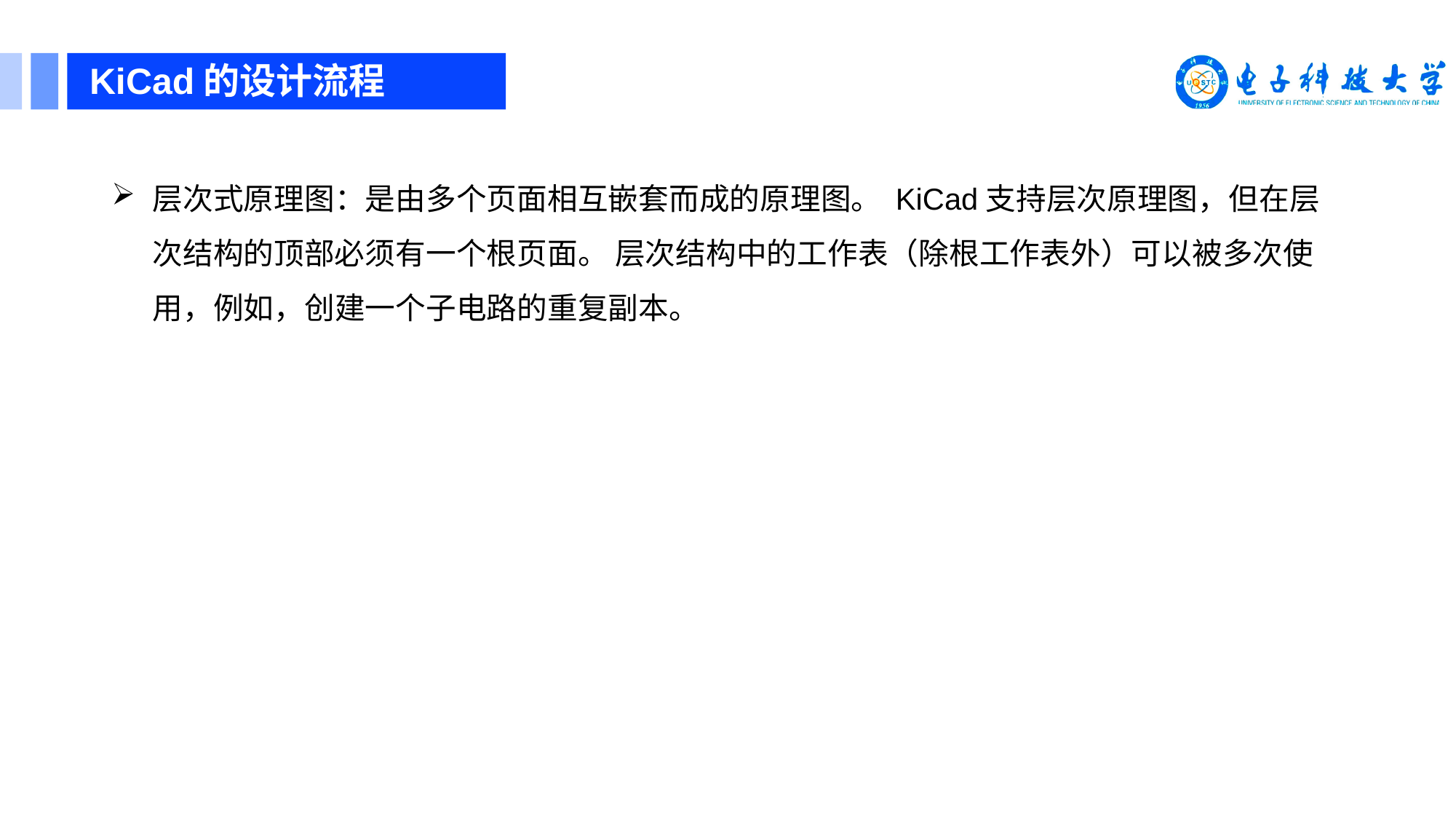

KiCad的设计流程

层次式原理图：是由多个⻚面相互嵌套而成的原理图。 KiCad支持层次原理图，但在层次结构的顶部必须有⼀个根⻚面。 层次结构中的工作表（除根工作表外）可以被多次使用，例如，创建⼀个子电路的重复副本。